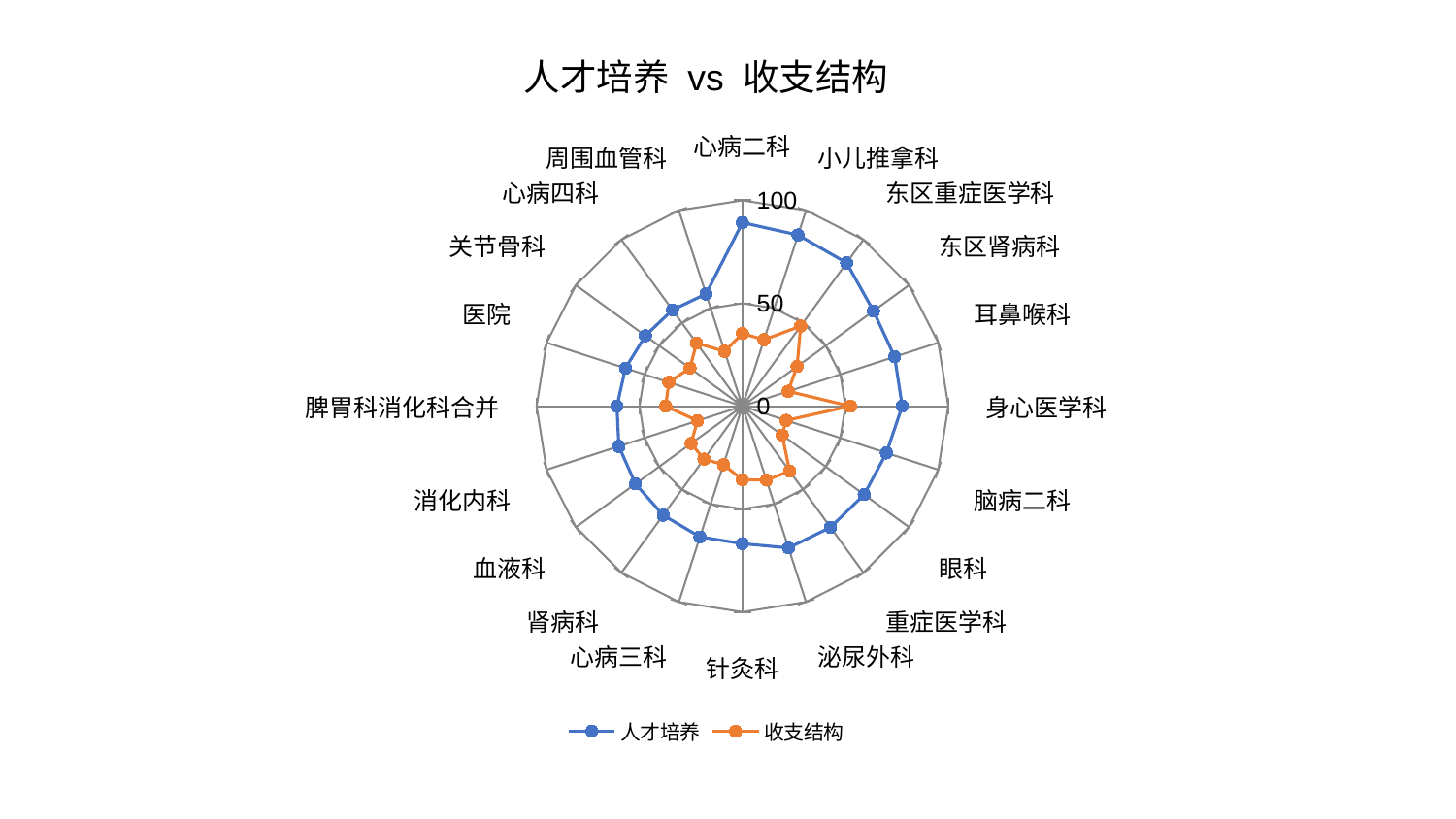

### Chart: 人才培养 vs 收支结构

| Category | 人才培养 | 收支结构 |
|---|---|---|
| 心病二科 | 89.18630006955463 | 35.30185199263601 |
| 小儿推拿科 | 87.46007616817246 | 33.96461251116207 |
| 东区重症医学科 | 86.08111473488243 | 48.139985355635275 |
| 东区肾病科 | 78.68639029636222 | 32.77916979144774 |
| 耳鼻喉科 | 77.73473427139264 | 23.35070853102686 |
| 身心医学科 | 77.61163287998554 | 52.389106437261994 |
| 脑病二科 | 73.53795919546907 | 22.354808107393183 |
| 眼科 | 73.08653382311967 | 23.861661148232827 |
| 重症医学科 | 72.76128384121505 | 38.99522556949568 |
| 泌尿外科 | 72.40351469628729 | 37.76520274053656 |
| 针灸科 | 66.80534667502316 | 35.74765475926236 |
| 心病三科 | 66.79668480856105 | 29.881587451747954 |
| 肾病科 | 65.48310846958479 | 31.786584894881102 |
| 血液科 | 64.23027991950991 | 30.858639845220033 |
| 消化内科 | 63.12067480395489 | 22.95421355502344 |
| 脾胃科消化科合并 | 60.968614282109534 | 37.31851988224649 |
| 医院 | 59.74948451304334 | 37.56196978082301 |
| 关节骨科 | 58.28412141434952 | 31.53777877402788 |
| 心病四科 | 57.81322564607893 | 37.89501837422338 |
| 周围血管科 | 57.32982509631032 | 28.04202326181198 |
92